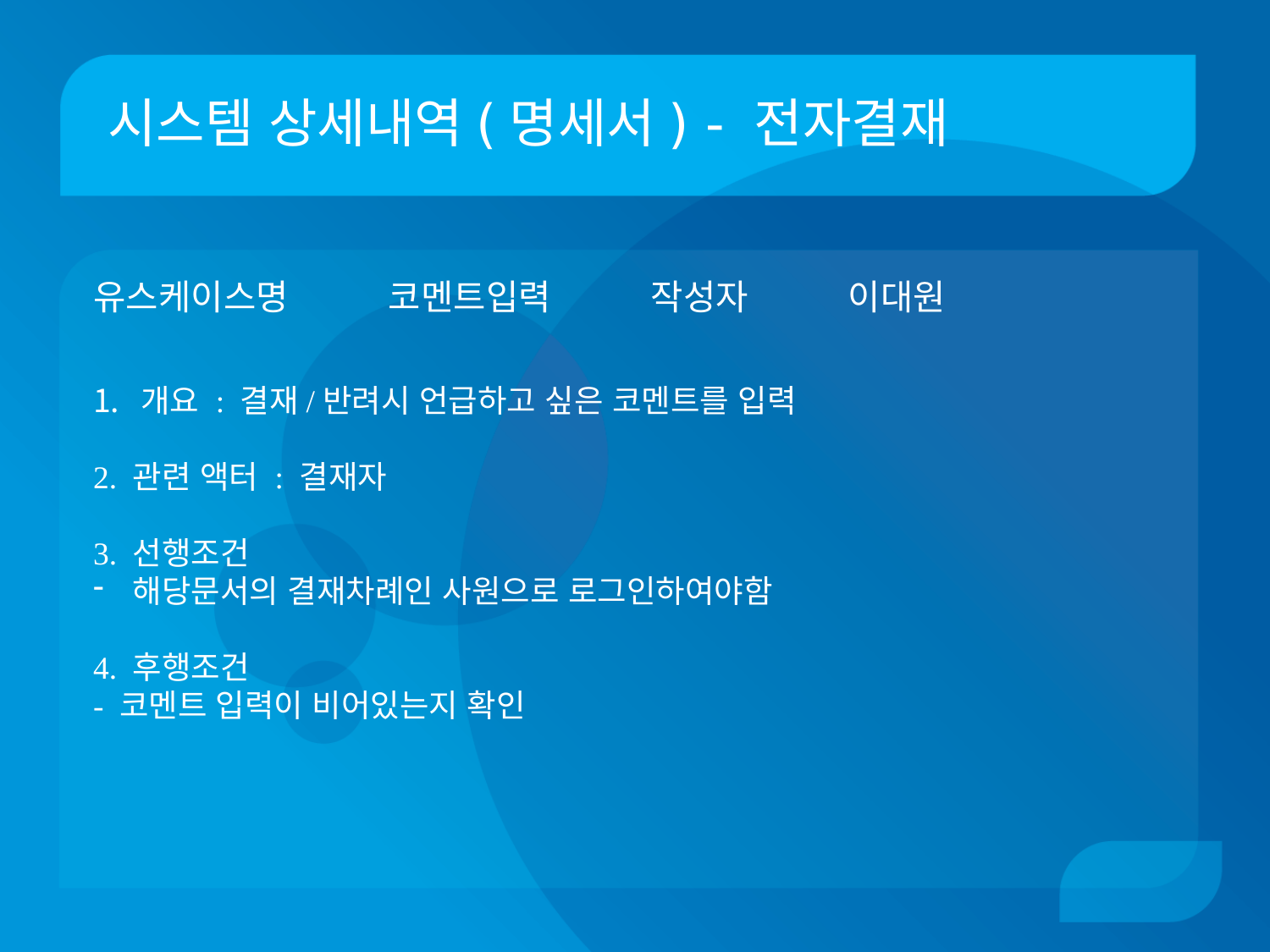

# 시스템 상세내역(명세서) - 전자결재
유스케이스명          코멘트입력          작성자          이대원
개요 : 결재/반려시 언급하고 싶은 코멘트를 입력

2. 관련 액터 : 결재자

3. 선행조건
해당문서의 결재차례인 사원으로 로그인하여야함

4. 후행조건
- 코멘트 입력이 비어있는지 확인